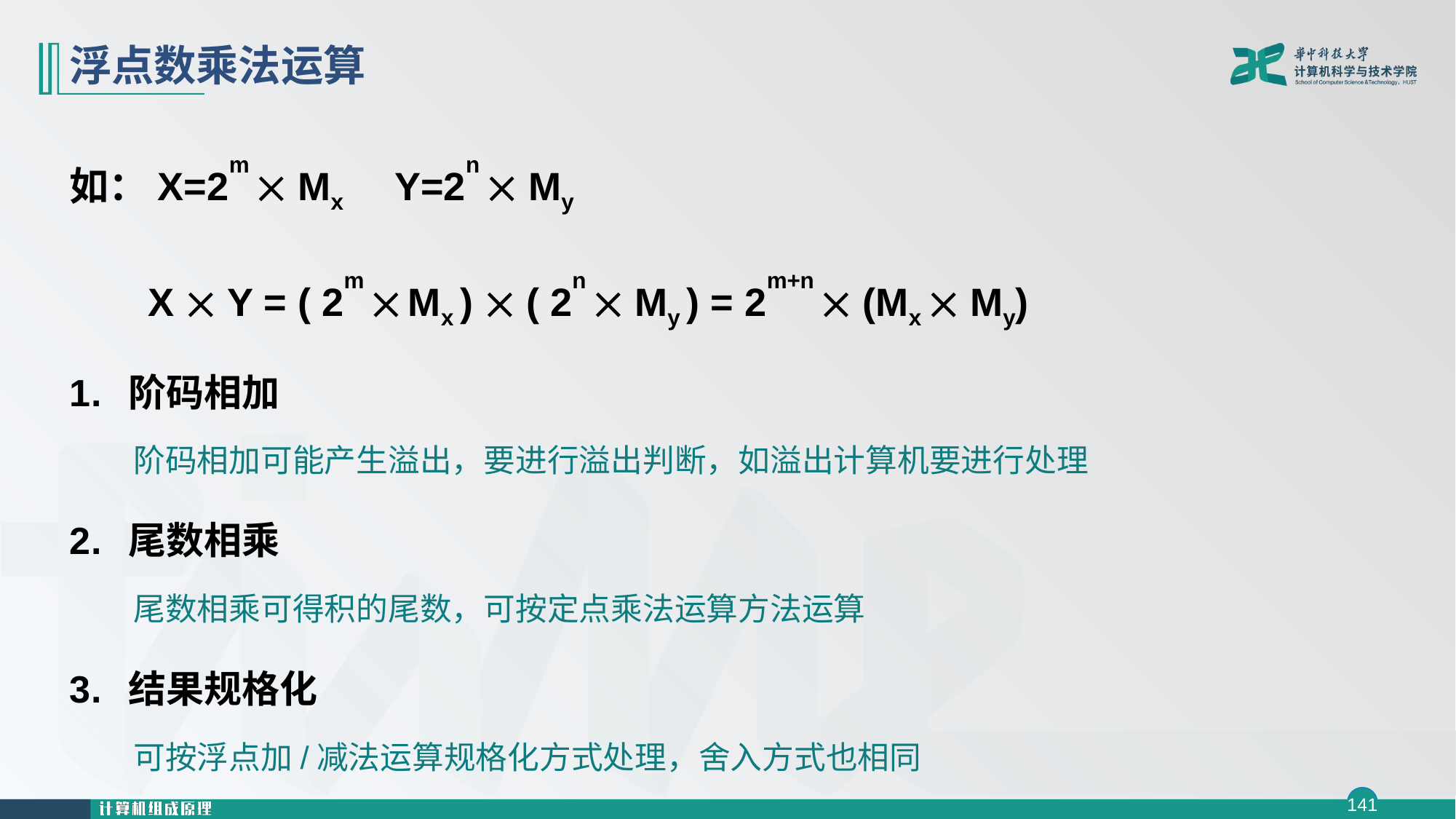

# 浮点数乘法运算
如：X=2m × Mx        Y=2n × My
        X × Y = ( 2m × Mx ) × ( 2n × My ) = 2m+n × (Mx × My)
阶码相加
阶码相加可能产生溢出，要进行溢出判断，如溢出计算机要进行处理
尾数相乘
尾数相乘可得积的尾数，可按定点乘法运算方法运算
结果规格化
可按浮点加/减法运算规格化方式处理，舍入方式也相同